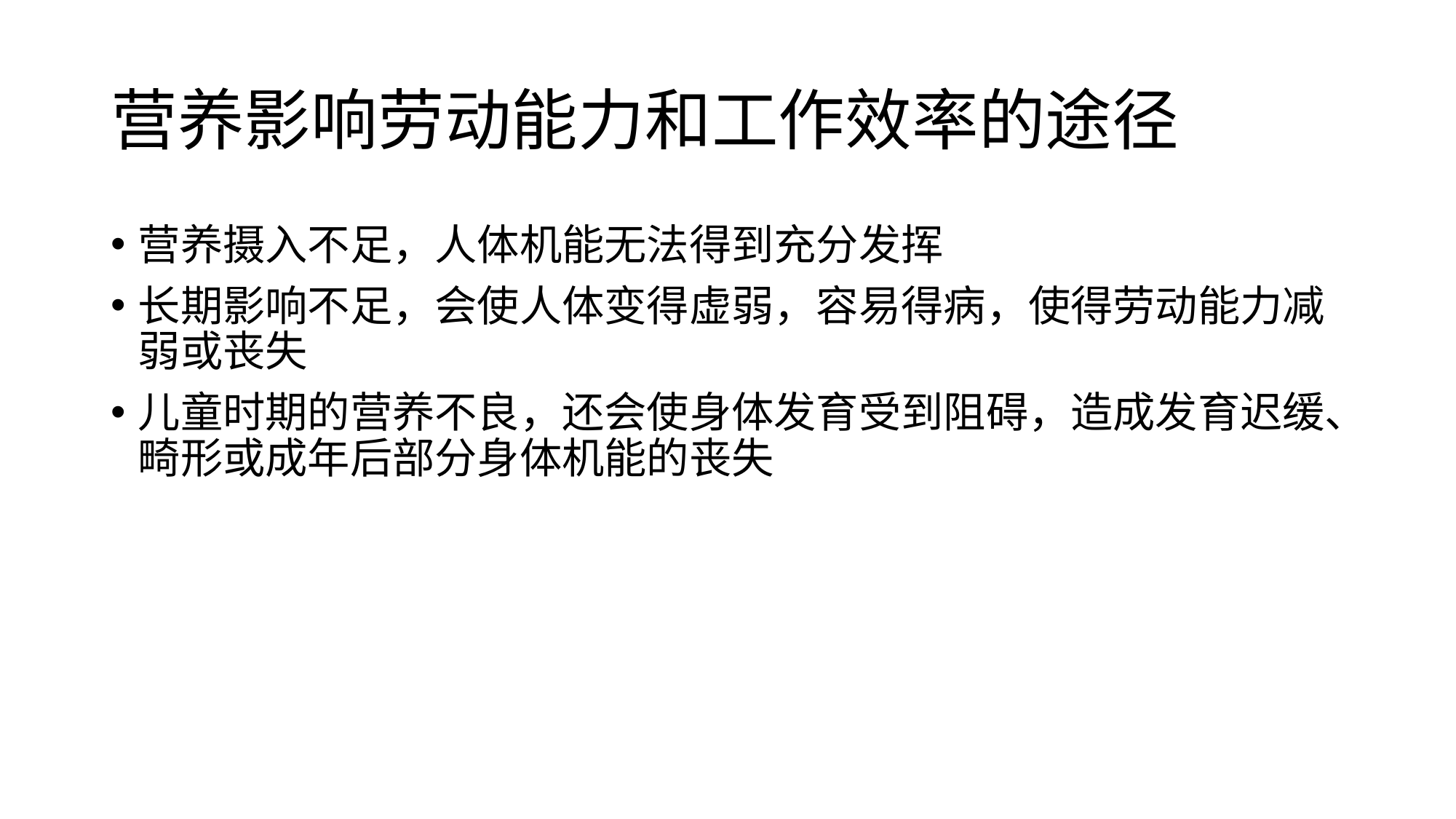

# 营养影响劳动能力和工作效率的途径
营养摄入不足，人体机能无法得到充分发挥
长期影响不足，会使人体变得虚弱，容易得病，使得劳动能力减弱或丧失
儿童时期的营养不良，还会使身体发育受到阻碍，造成发育迟缓、畸形或成年后部分身体机能的丧失